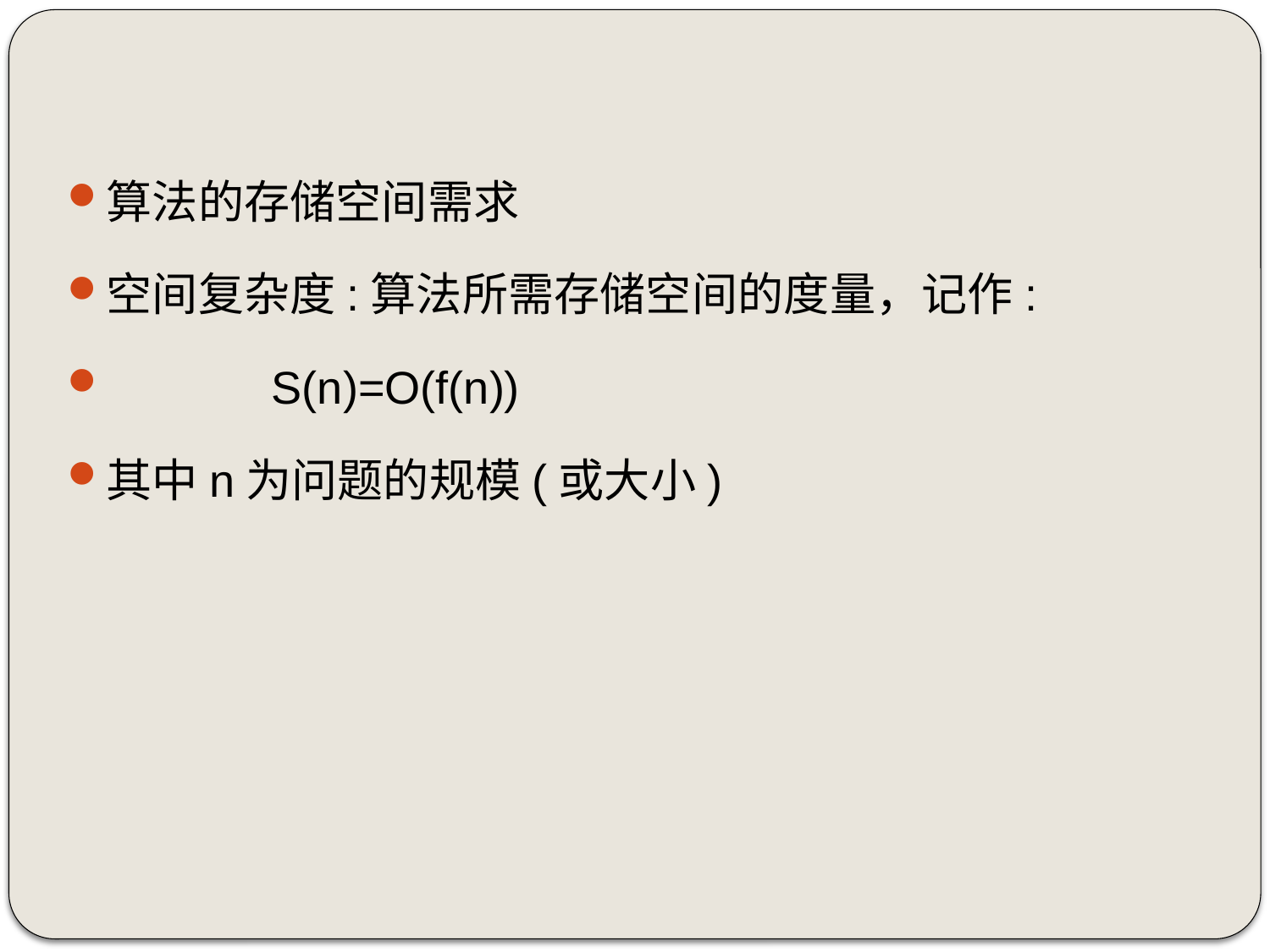

算法的存储空间需求
空间复杂度:算法所需存储空间的度量，记作:
             S(n)=O(f(n))
其中n为问题的规模(或大小)